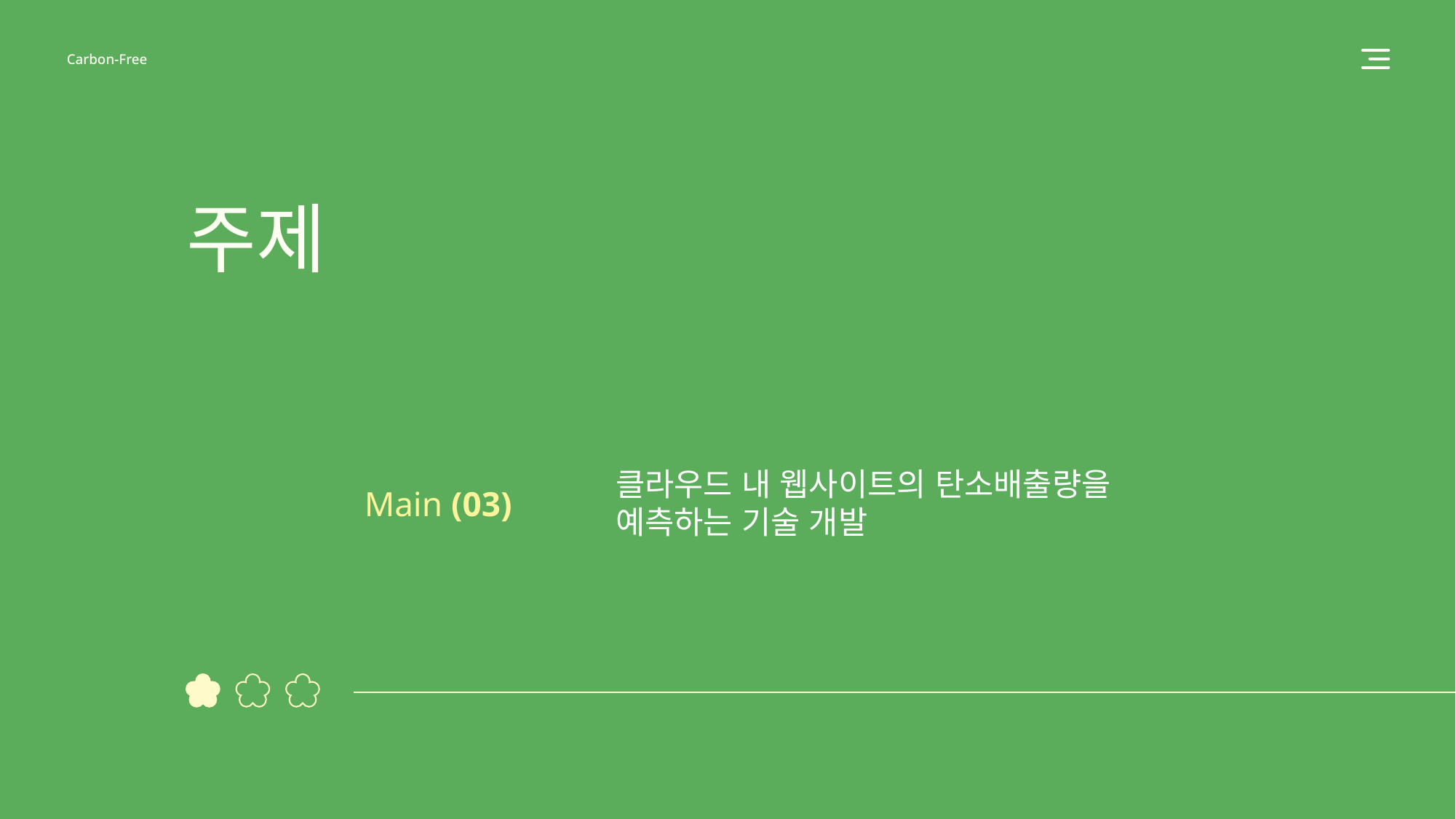

Carbon-Free

주제
클라우드 내 웹사이트의 탄소배출량을
예측하는 기술 개발
Main (03)